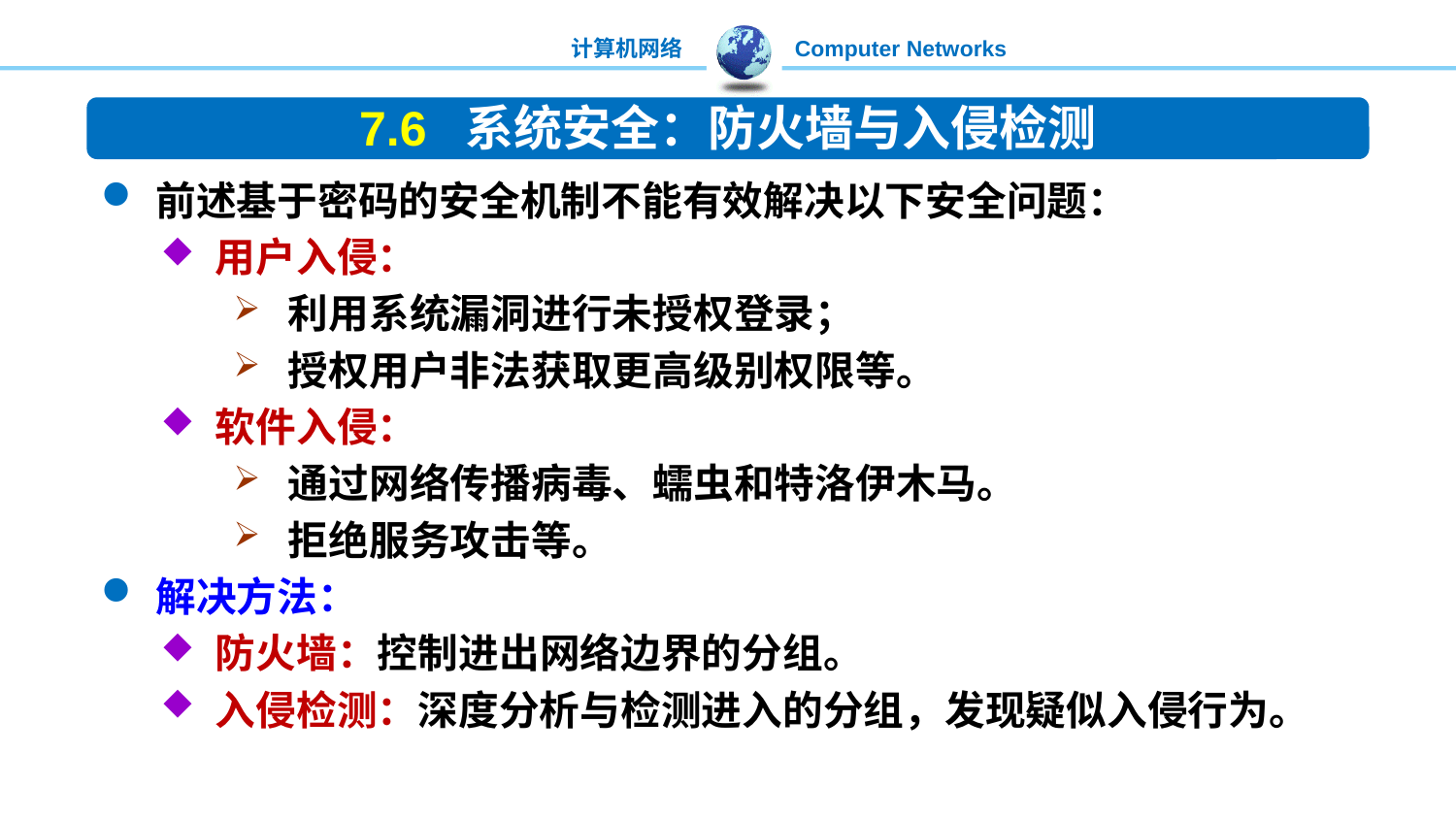

7.6  系统安全：防火墙与入侵检测

前述基于密码的安全机制不能有效解决以下安全问题：
用户入侵：
利用系统漏洞进行未授权登录；
授权用户非法获取更高级别权限等。
软件入侵：
通过网络传播病毒、蠕虫和特洛伊木马。
拒绝服务攻击等。
解决方法：
防火墙：控制进出网络边界的分组。
入侵检测：深度分析与检测进入的分组，发现疑似入侵行为。